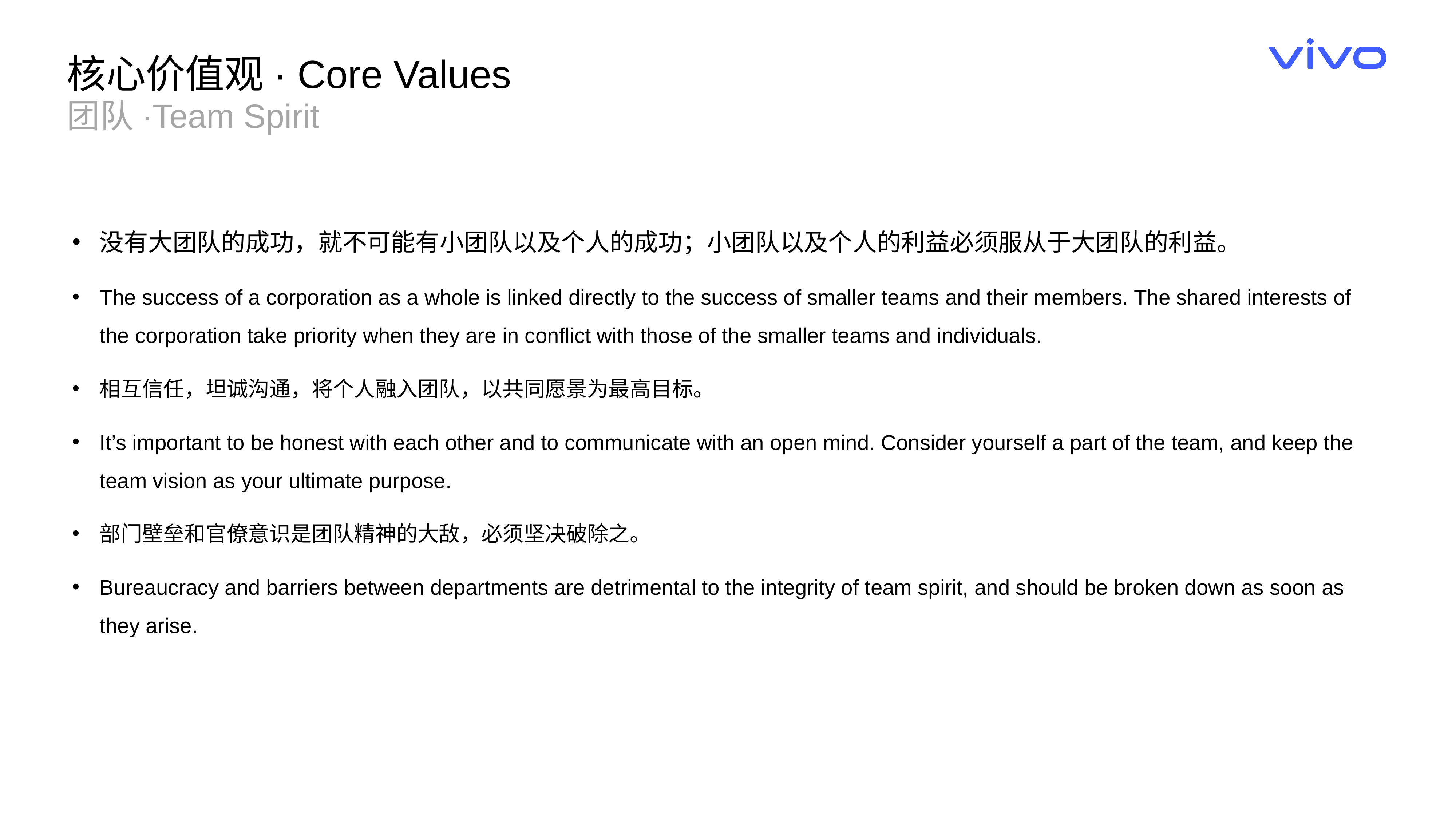

核心价值观· Core Values
团队·Team Spirit
没有大团队的成功，就不可能有小团队以及个人的成功；小团队以及个人的利益必须服从于大团队的利益。
The success of a corporation as a whole is linked directly to the success of smaller teams and their members. The shared interests of the corporation take priority when they are in conflict with those of the smaller teams and individuals.
相互信任，坦诚沟通，将个人融入团队，以共同愿景为最高目标。
It’s important to be honest with each other and to communicate with an open mind. Consider yourself a part of the team, and keep the team vision as your ultimate purpose.
部门壁垒和官僚意识是团队精神的大敌，必须坚决破除之。
Bureaucracy and barriers between departments are detrimental to the integrity of team spirit, and should be broken down as soon as they arise.